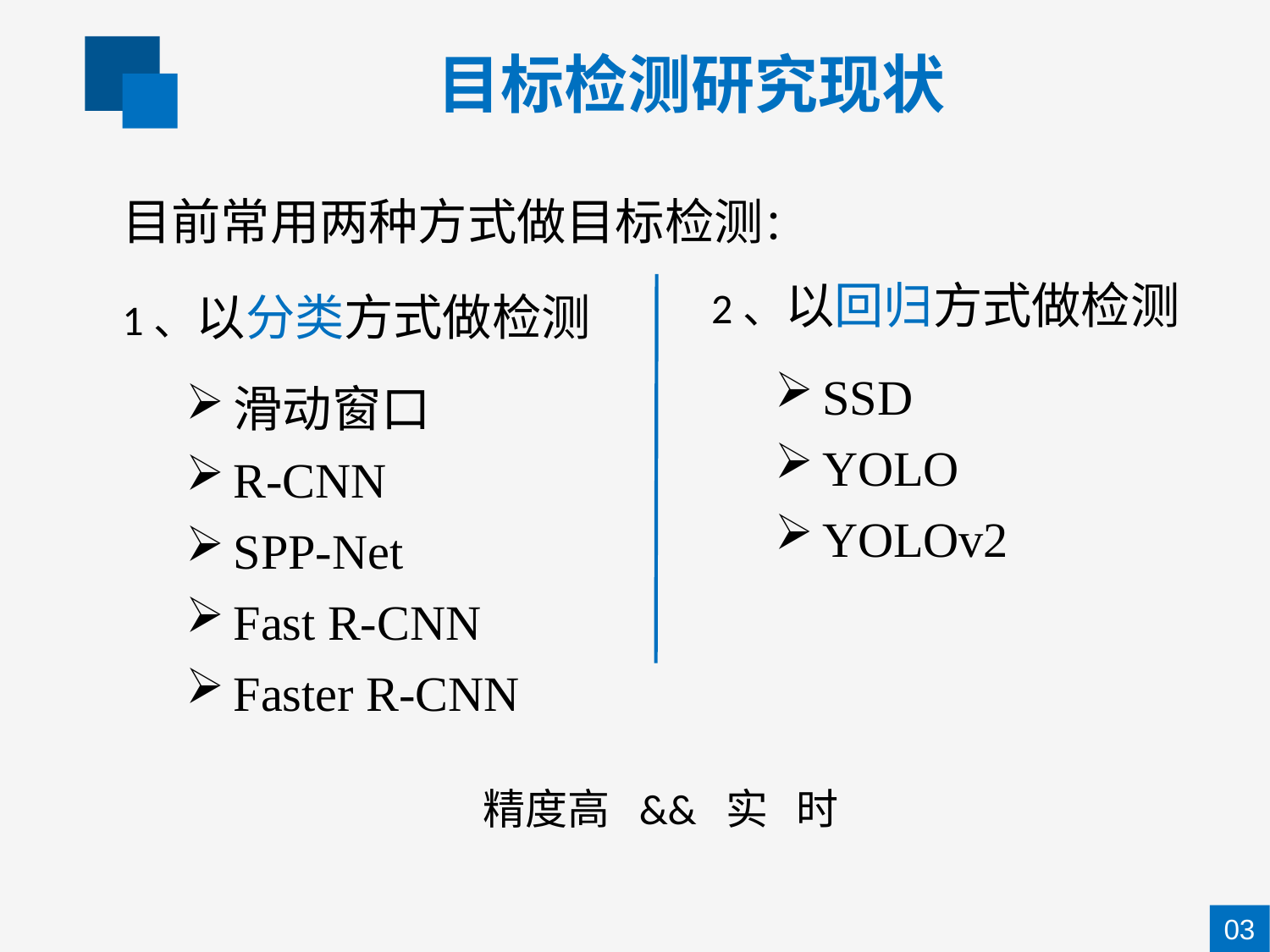

目标检测研究现状

2、以回归方式做检测

SSD
YOLO
YOLOv2
目前常用两种方式做目标检测：

1、以分类方式做检测

滑动窗口
R-CNN
SPP-Net
Fast R-CNN
Faster R-CNN
精度高  &&  实   时

03